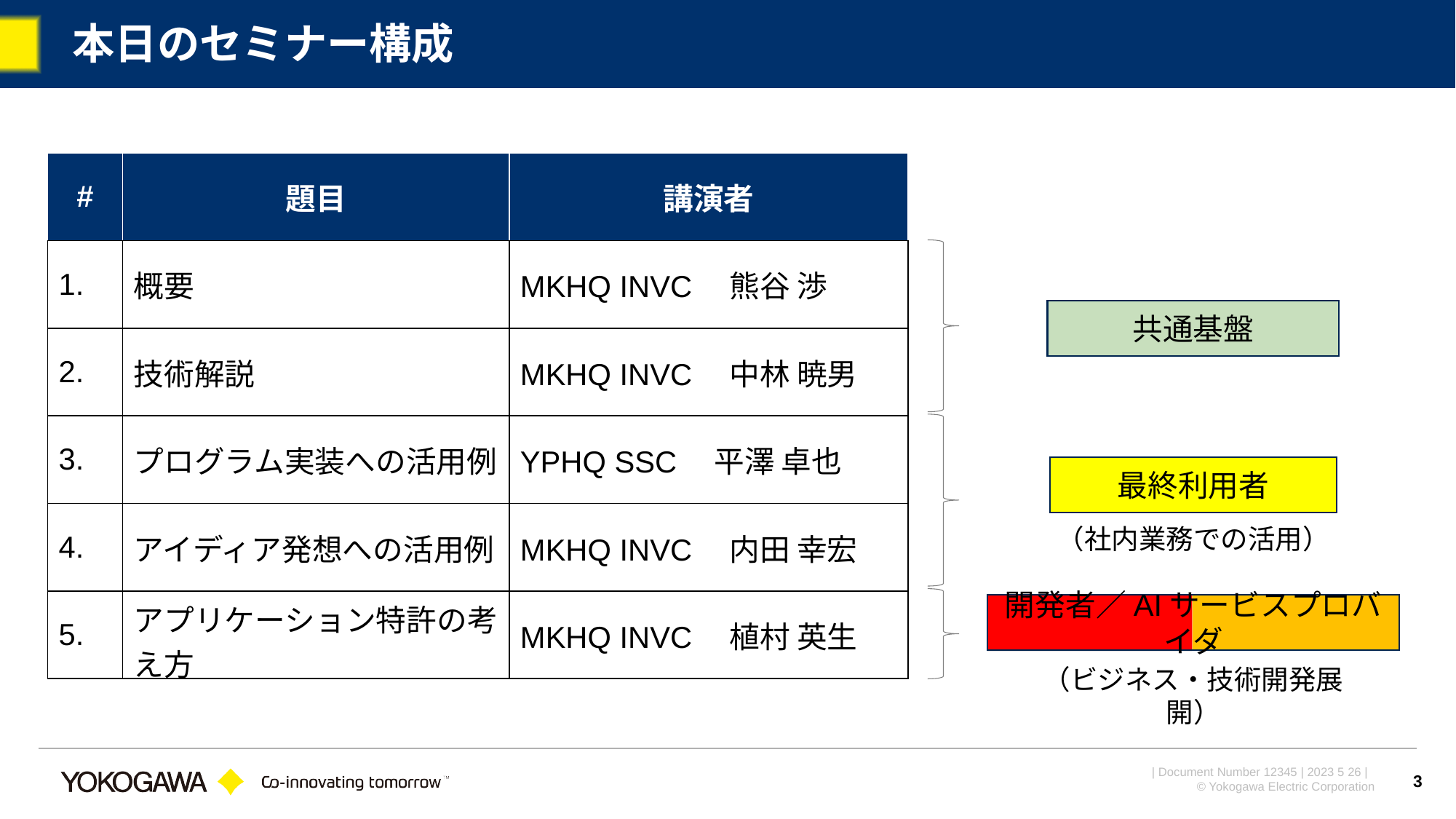

# 本日のセミナー構成
| # | 題目 | 講演者 |
| --- | --- | --- |
| 1. | 概要 | MKHQ INVC　熊谷 渉 |
| 2. | 技術解説 | MKHQ INVC　中林 暁男 |
| 3. | プログラム実装への活用例 | YPHQ SSC　平澤 卓也 |
| 4. | アイディア発想への活用例 | MKHQ INVC　内田 幸宏 |
| 5. | アプリケーション特許の考え方 | MKHQ INVC　植村 英生 |

共通基盤

最終利用者
（社内業務での活用）

開発者／AIサービスプロバイダ

（ビジネス・技術開発展開）
3